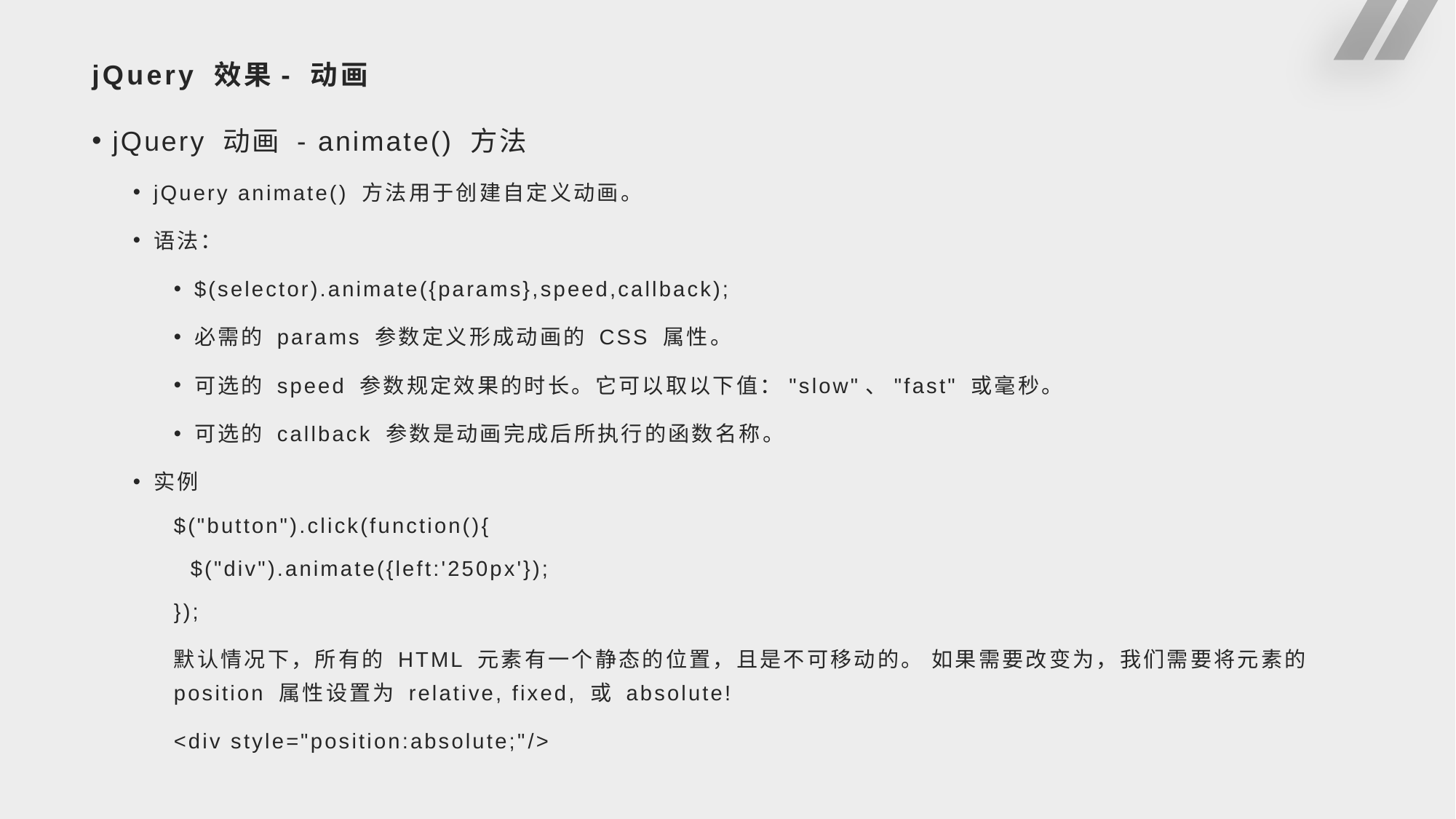

# jQuery 效果- 动画
jQuery 动画 - animate() 方法
jQuery animate() 方法用于创建自定义动画。
语法：
$(selector).animate({params},speed,callback);
必需的 params 参数定义形成动画的 CSS 属性。
可选的 speed 参数规定效果的时长。它可以取以下值："slow"、"fast" 或毫秒。
可选的 callback 参数是动画完成后所执行的函数名称。
实例
$("button").click(function(){
  $("div").animate({left:'250px'});
});
默认情况下，所有的 HTML 元素有一个静态的位置，且是不可移动的。 如果需要改变为，我们需要将元素的 position 属性设置为 relative, fixed, 或 absolute!
<div style="position:absolute;"/>